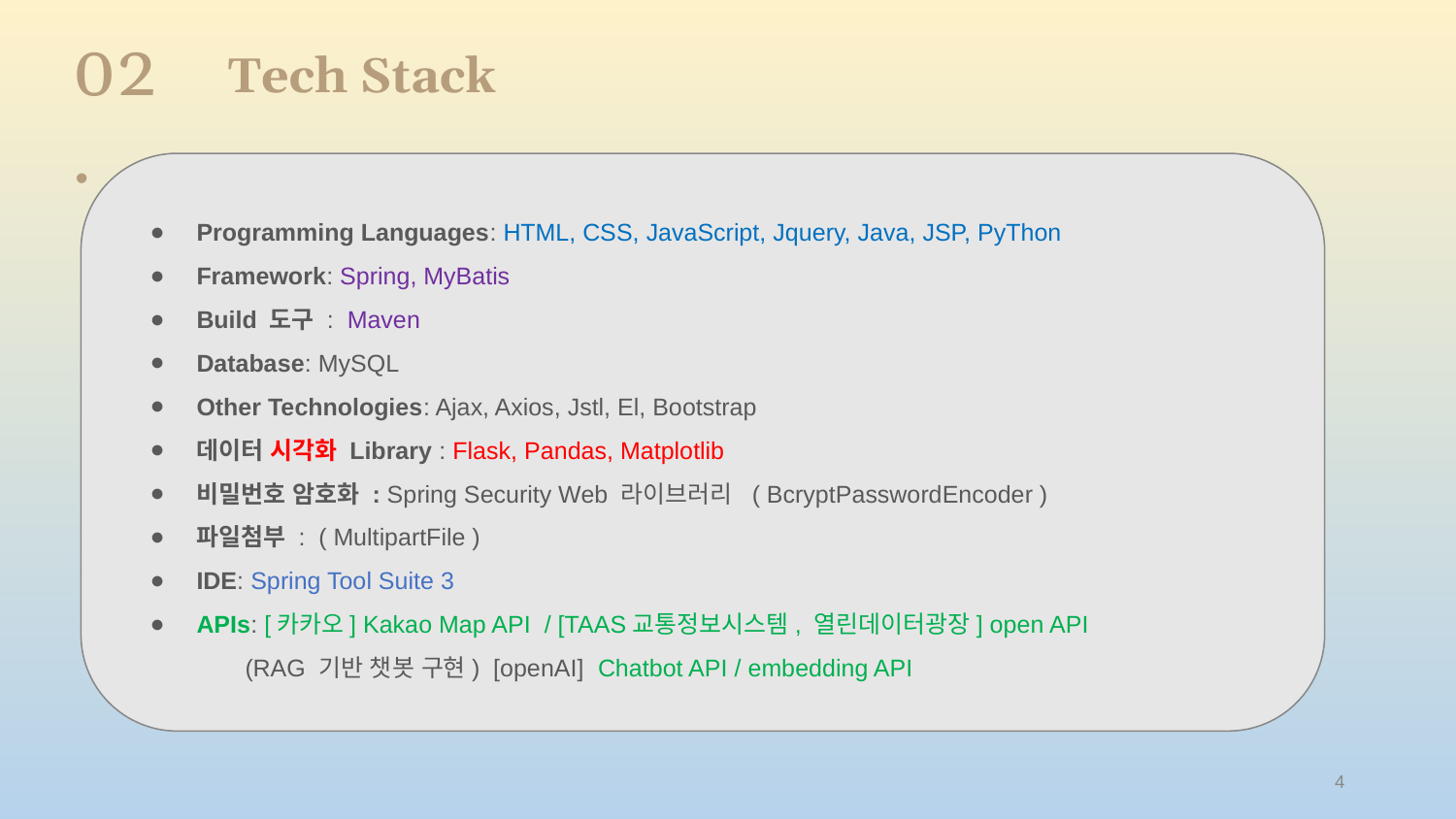

02.
Tech Stack
Programming Languages: HTML, CSS, JavaScript, Jquery, Java, JSP, PyThon
Framework: Spring, MyBatis
Build 도구 :  Maven
Database: MySQL
Other Technologies: Ajax, Axios, Jstl, El, Bootstrap
데이터 시각화 Library : Flask, Pandas, Matplotlib
비밀번호 암호화 : Spring Security Web 라이브러리  ( BcryptPasswordEncoder )
파일첨부 :  ( MultipartFile )
IDE: Spring Tool Suite 3
APIs: [카카오] Kakao Map API  / [TAAS교통정보시스템, 열린데이터광장] open API
              (RAG 기반 챗봇 구현)  [openAI]  Chatbot API / embedding API
4